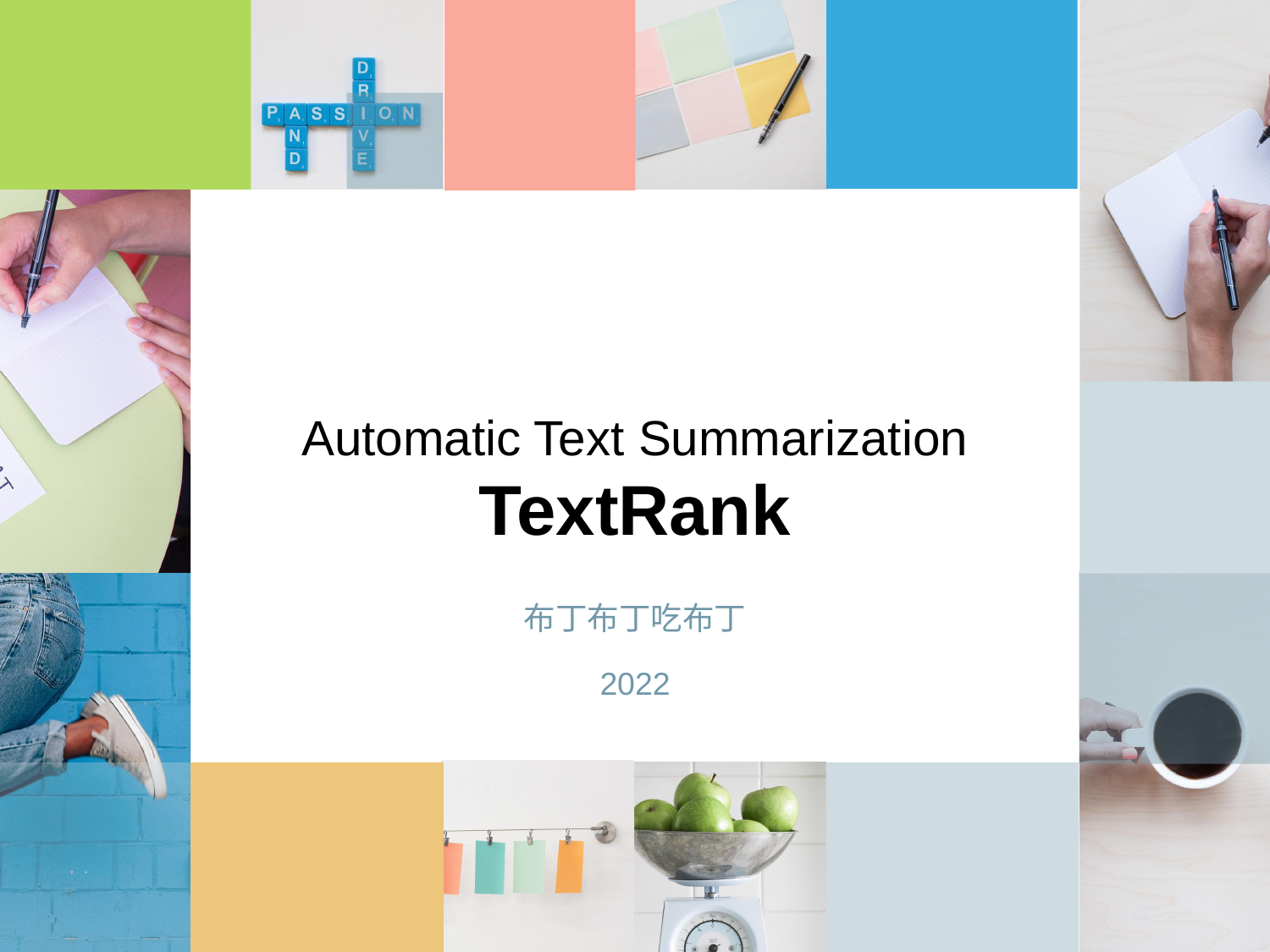

# Automatic Text Summarization
TextRank
布丁布丁吃布丁
2022